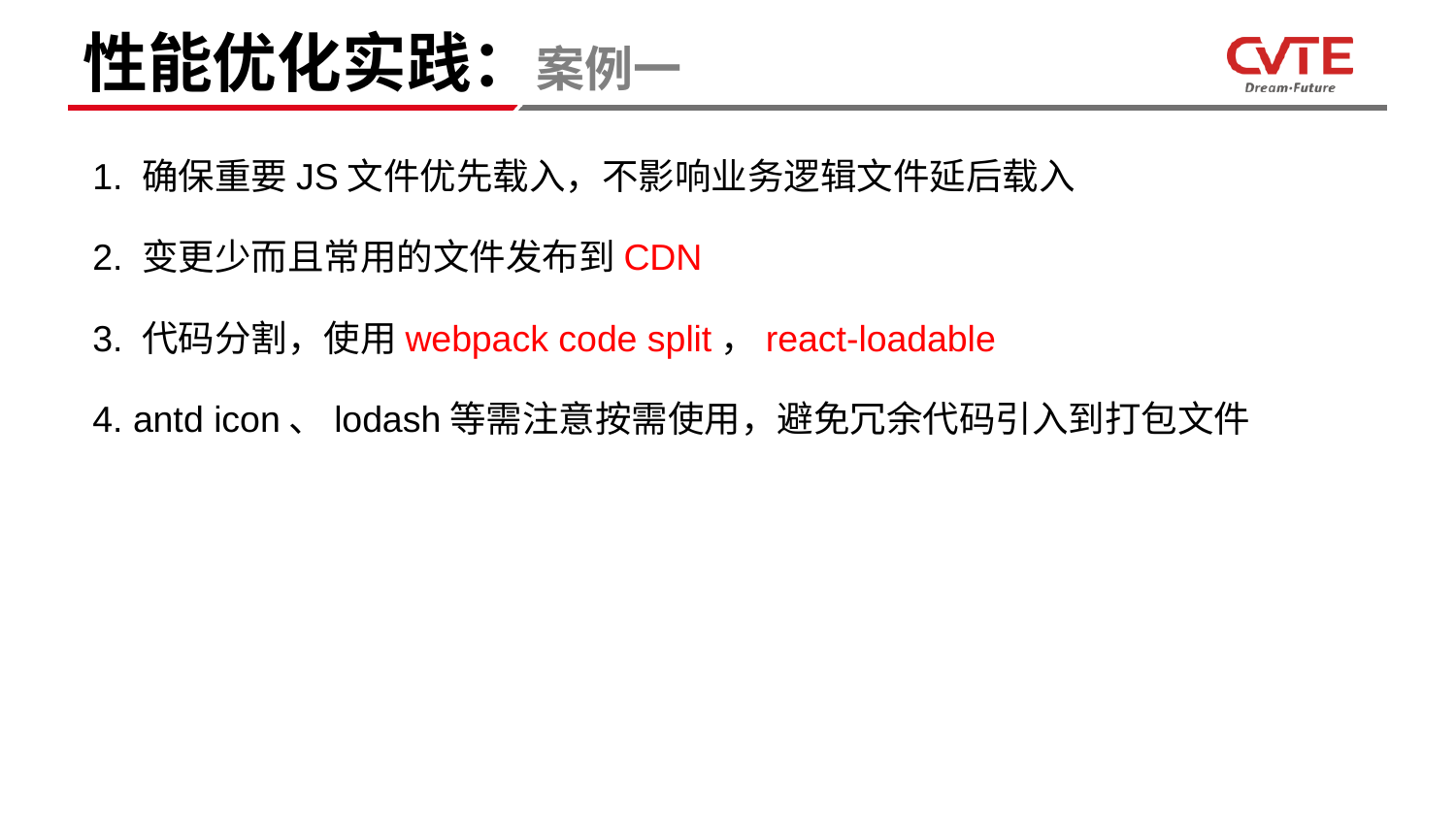

# 性能优化实践：案例一

1. 确保重要JS文件优先载入，不影响业务逻辑文件延后载入
2. 变更少而且常用的文件发布到CDN
3. 代码分割，使用webpack code split，react-loadable
4. antd icon、lodash等需注意按需使用，避免冗余代码引入到打包文件